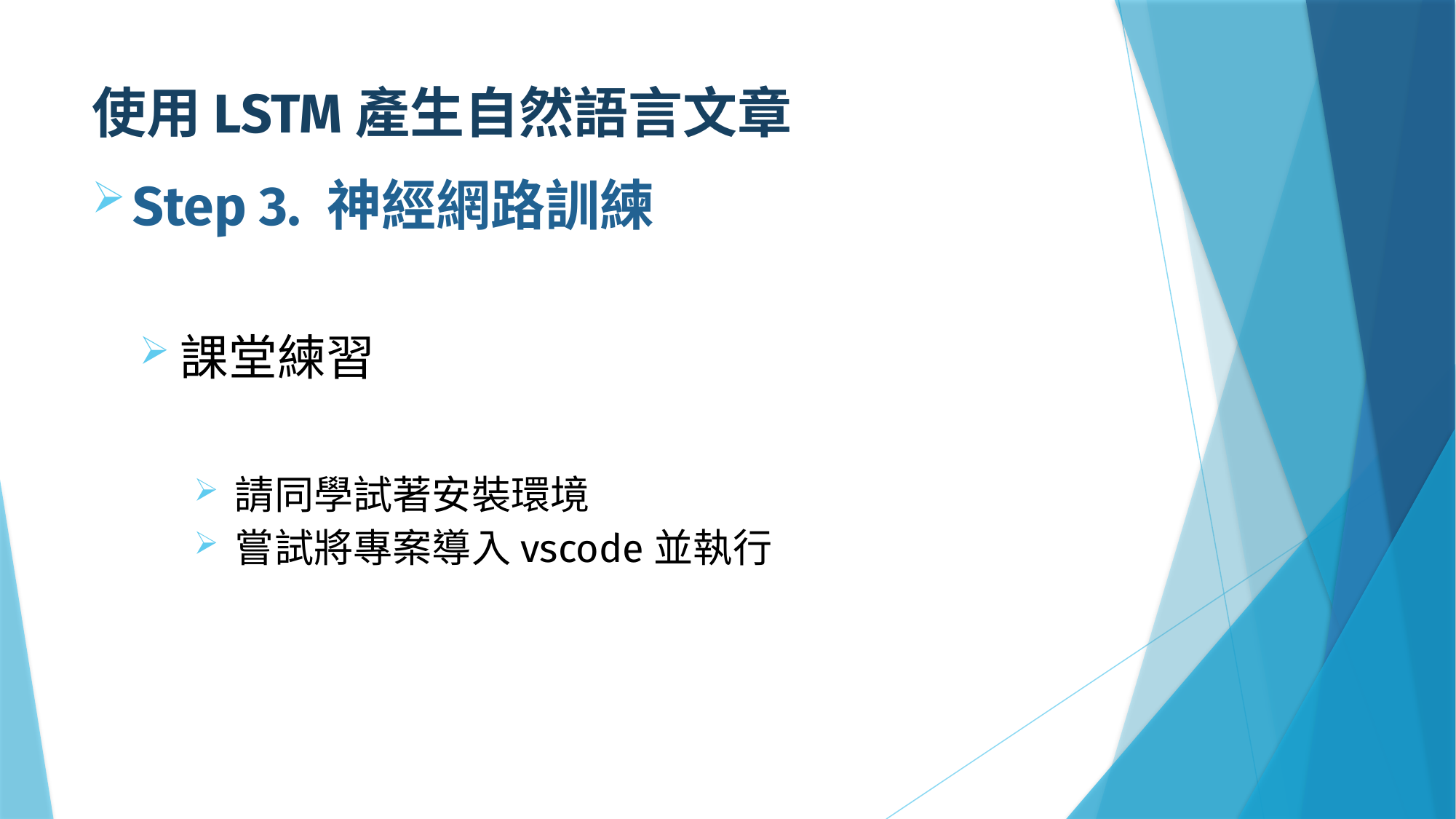

# 使用LSTM產生自然語言文章
Step 3. 神經網路訓練

課堂練習

請同學試著安裝環境
嘗試將專案導入vscode並執行